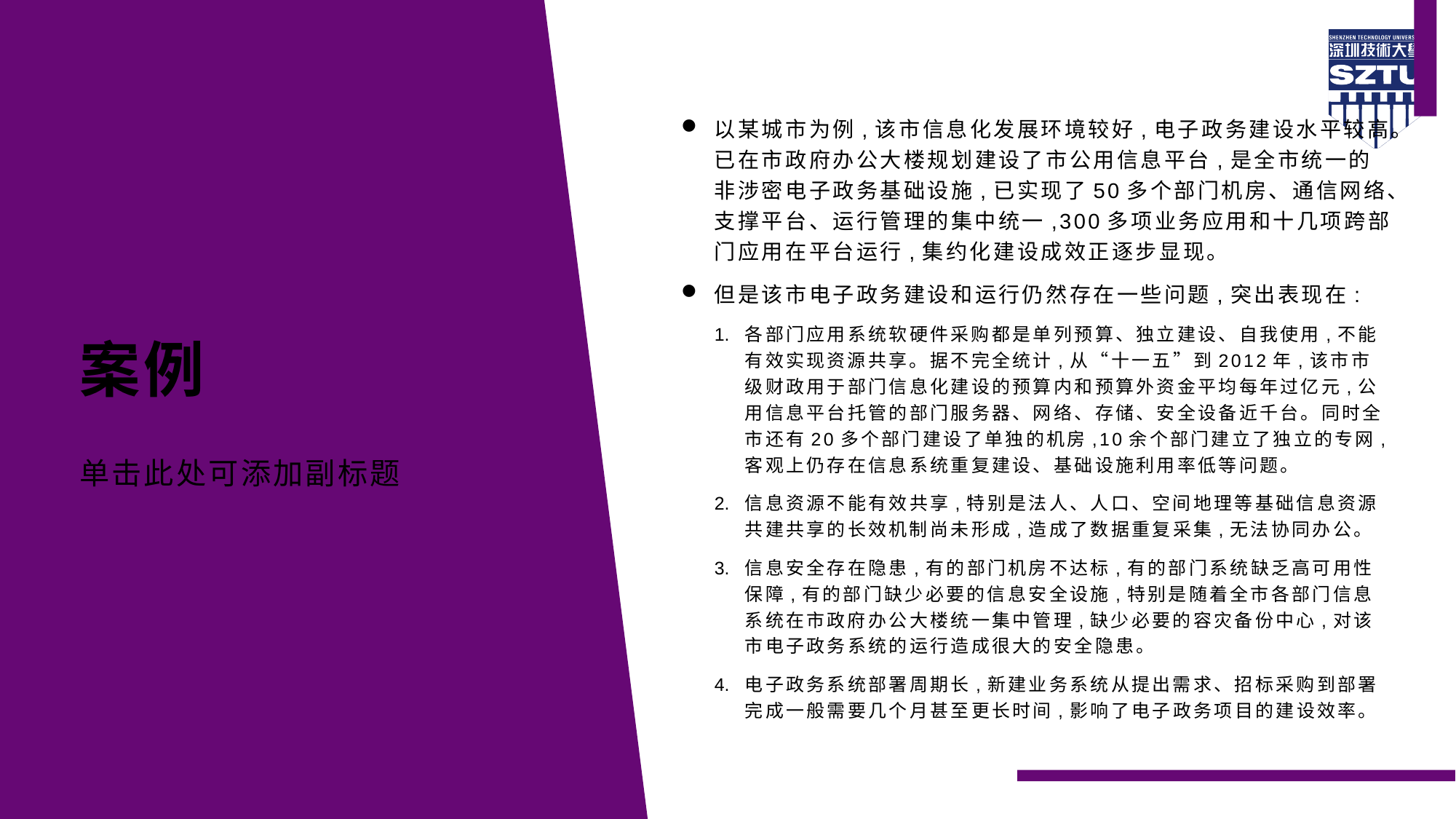

#
以某城市为例,该市信息化发展环境较好,电子政务建设水平较高。已在市政府办公大楼规划建设了市公用信息平台,是全市统一的非涉密电子政务基础设施,已实现了50多个部门机房、通信网络、支撑平台、运行管理的集中统一,300多项业务应用和十几项跨部门应用在平台运行,集约化建设成效正逐步显现。
但是该市电子政务建设和运行仍然存在一些问题,突出表现在:
各部门应用系统软硬件采购都是单列预算、独立建设、自我使用,不能有效实现资源共享。据不完全统计,从“十一五”到2012年,该市市级财政用于部门信息化建设的预算内和预算外资金平均每年过亿元,公用信息平台托管的部门服务器、网络、存储、安全设备近千台。同时全市还有20多个部门建设了单独的机房,10余个部门建立了独立的专网,客观上仍存在信息系统重复建设、基础设施利用率低等问题。
信息资源不能有效共享,特别是法人、人口、空间地理等基础信息资源共建共享的长效机制尚未形成,造成了数据重复采集,无法协同办公。
信息安全存在隐患,有的部门机房不达标,有的部门系统缺乏高可用性保障,有的部门缺少必要的信息安全设施,特别是随着全市各部门信息系统在市政府办公大楼统一集中管理,缺少必要的容灾备份中心,对该市电子政务系统的运行造成很大的安全隐患。
电子政务系统部署周期长,新建业务系统从提出需求、招标采购到部署完成一般需要几个月甚至更长时间,影响了电子政务项目的建设效率。
案例

单击此处可添加副标题